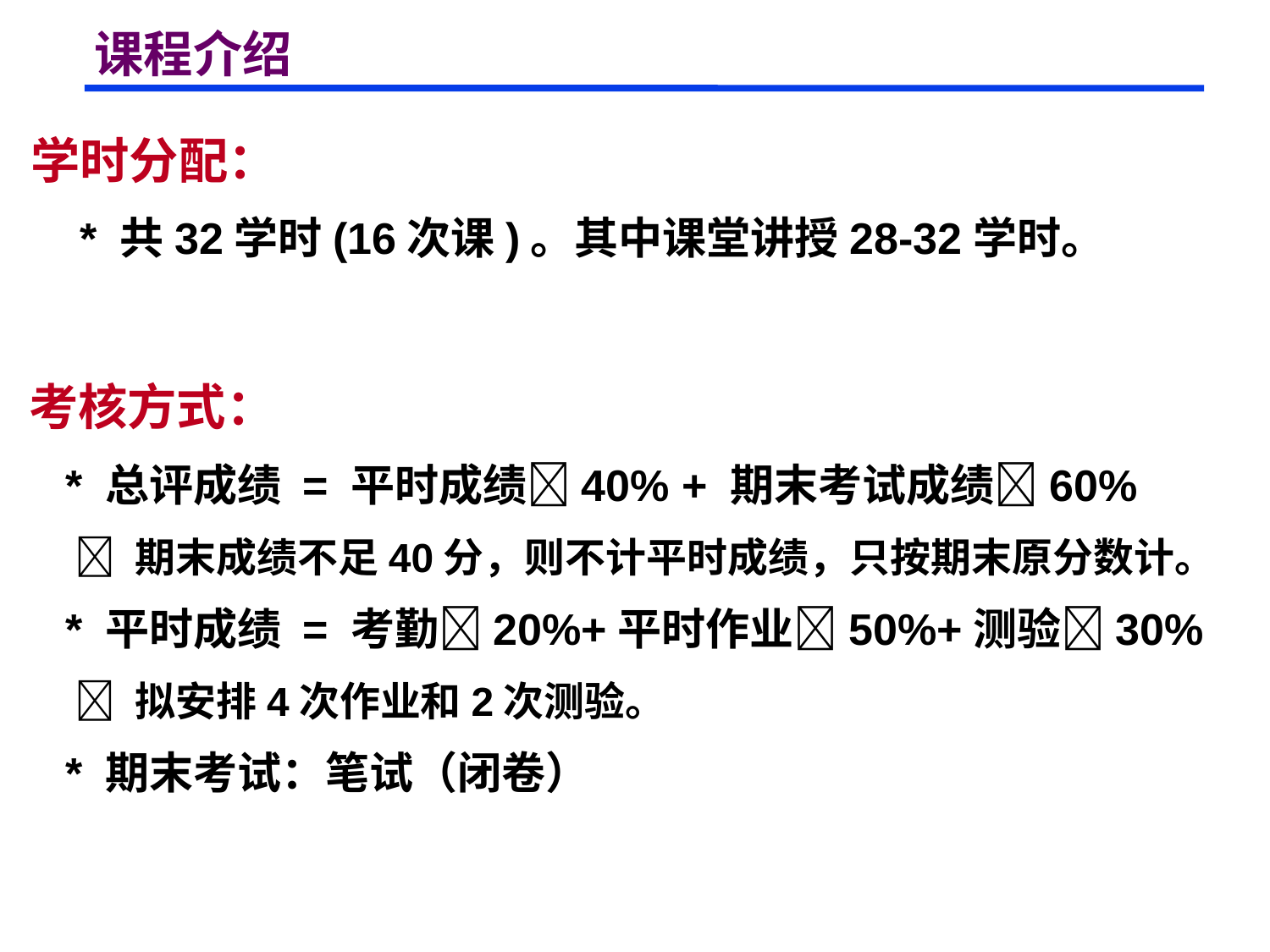

# 课程介绍
学时分配：
    * 共32学时(16次课)。其中课堂讲授28-32学时。
考核方式：
   * 总评成绩 = 平时成绩×40% + 期末考试成绩×60%
     • 期末成绩不足40分，则不计平时成绩，只按期末原分数计。
   * 平时成绩 = 考勤×20%+平时作业×50%+测验×30%
     • 拟安排4次作业和2次测验。
   * 期末考试：笔试（闭卷）